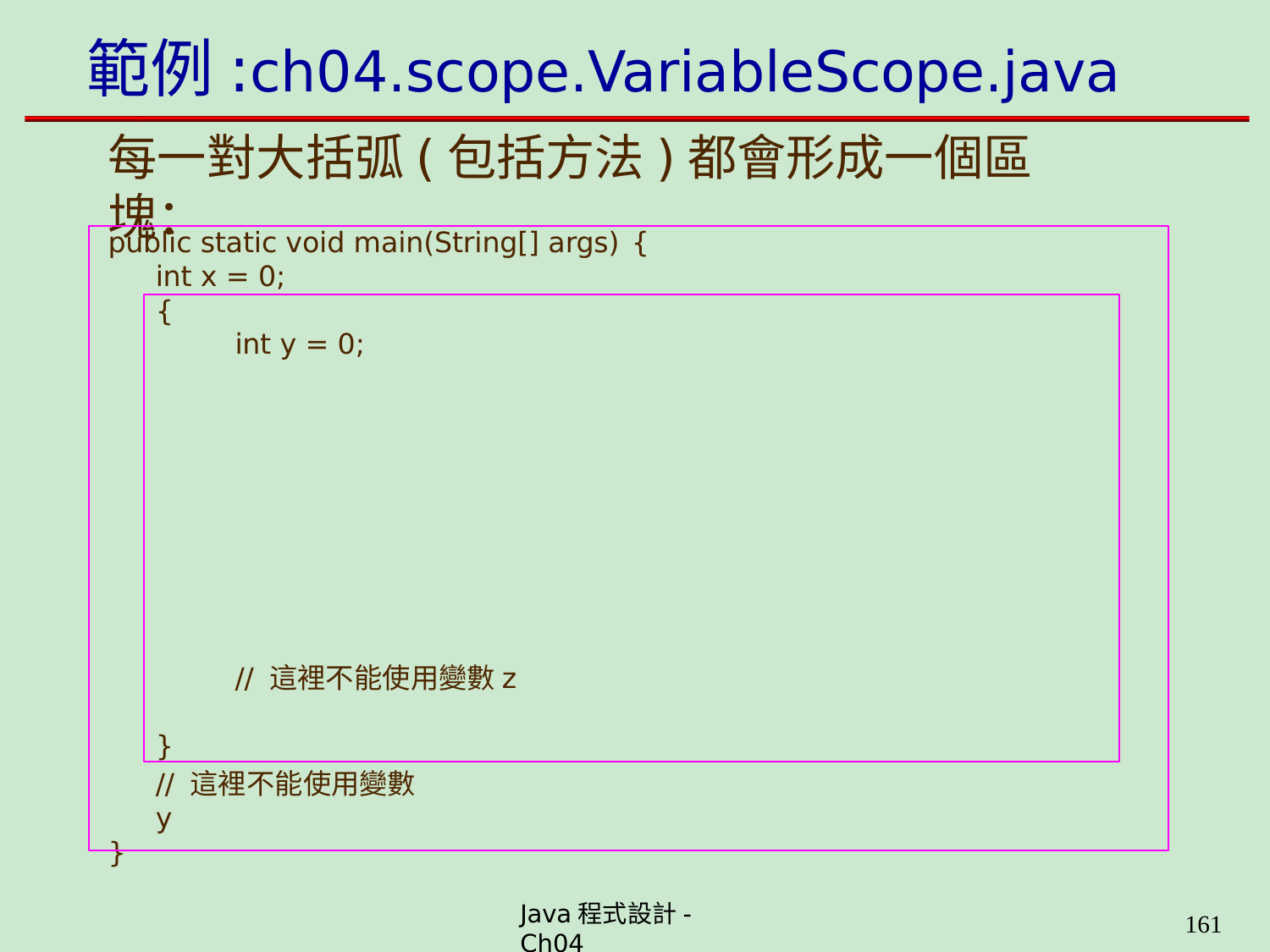

# 範例:ch04.scope.VariableScope.java
每一對大括弧(包括方法)都會形成一個區塊：
public static void main(String[] args) {
int x = 0;

{
int y = 0;

// 這裡不能使用變數z

}
{
int z = 100;

// 這裡不能使用變數a
}
{
// 這裡不能再定義變數 x, y, z  int a = 10;
System.out.println(x + y + z + a); // OK
}
// 這裡不能使用變數y
}
Java程式設計-Ch04
161